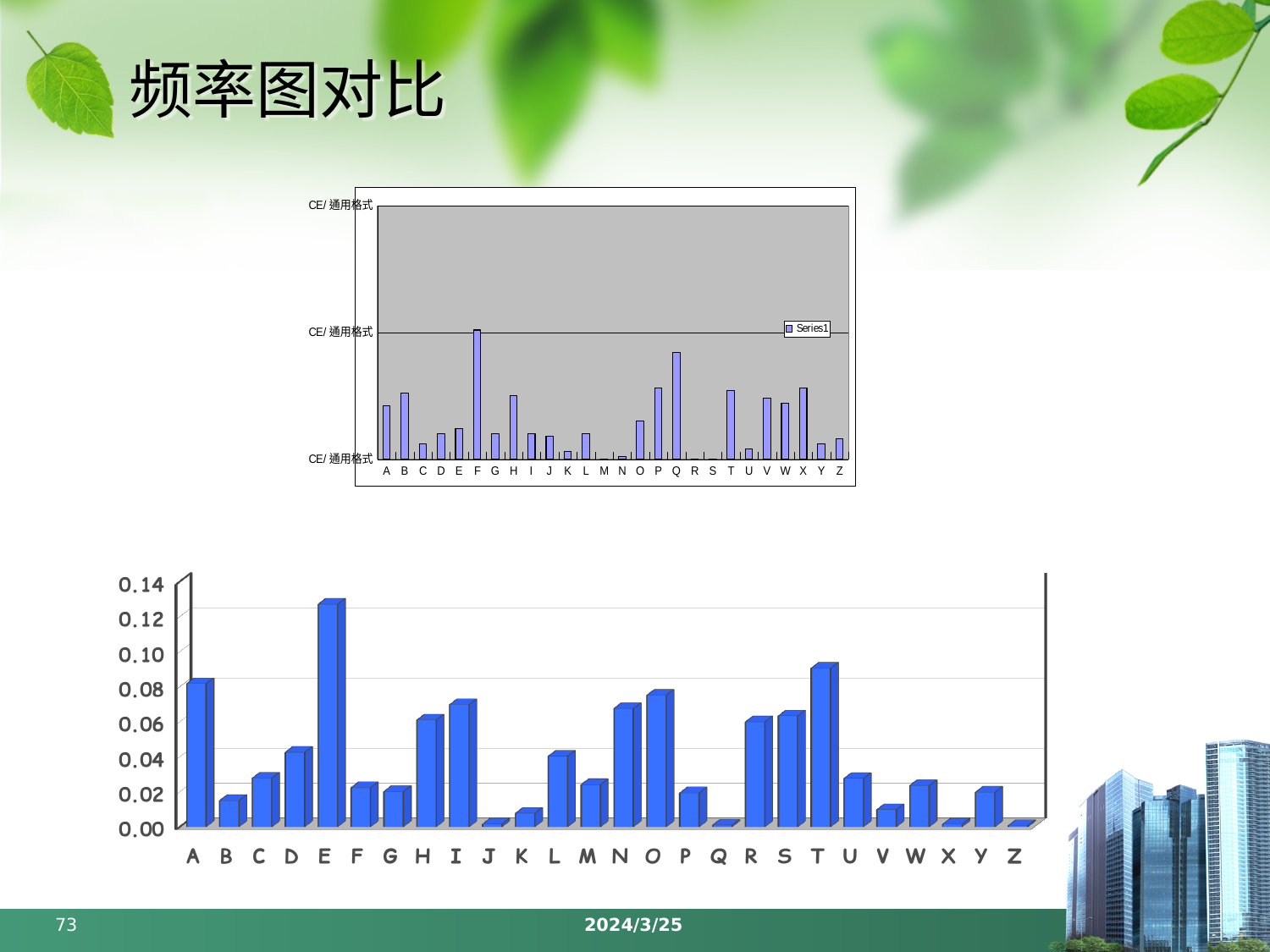

# 频率图对比

### Chart

| Category |  |
|---|---|
| A | 21.0 |
| B | 26.0 |
| C | 6.0 |
| D | 10.0 |
| E | 12.0 |
| F | 51.0 |
| G | 10.0 |
| H | 25.0 |
| I | 10.0 |
| J | 9.0 |
| K | 3.0 |
| L | 10.0 |
| M | 0.0 |
| N | 1.0 |
| O | 15.0 |
| P | 28.0 |
| Q | 42.0 |
| R | 0.0 |
| S | 0.0 |
| T | 27.0 |
| U | 4.0 |
| V | 24.0 |
| W | 22.0 |
| X | 28.0 |
| Y | 6.0 |
| Z | 8.0 |

[unsupported chart]

73
2024/3/25